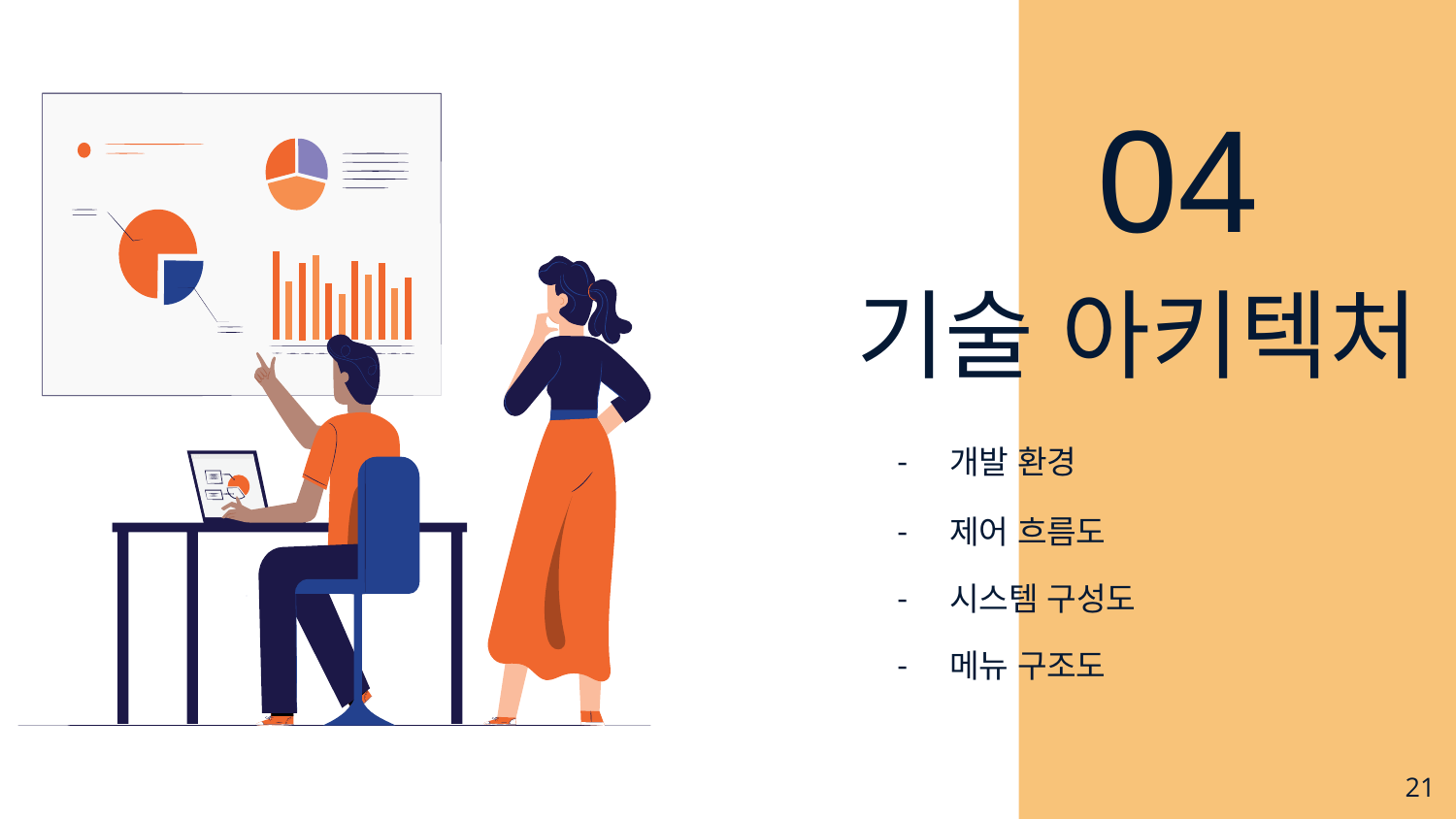

04
# 기술 아키텍처
개발 환경
제어 흐름도
시스템 구성도
메뉴 구조도
21